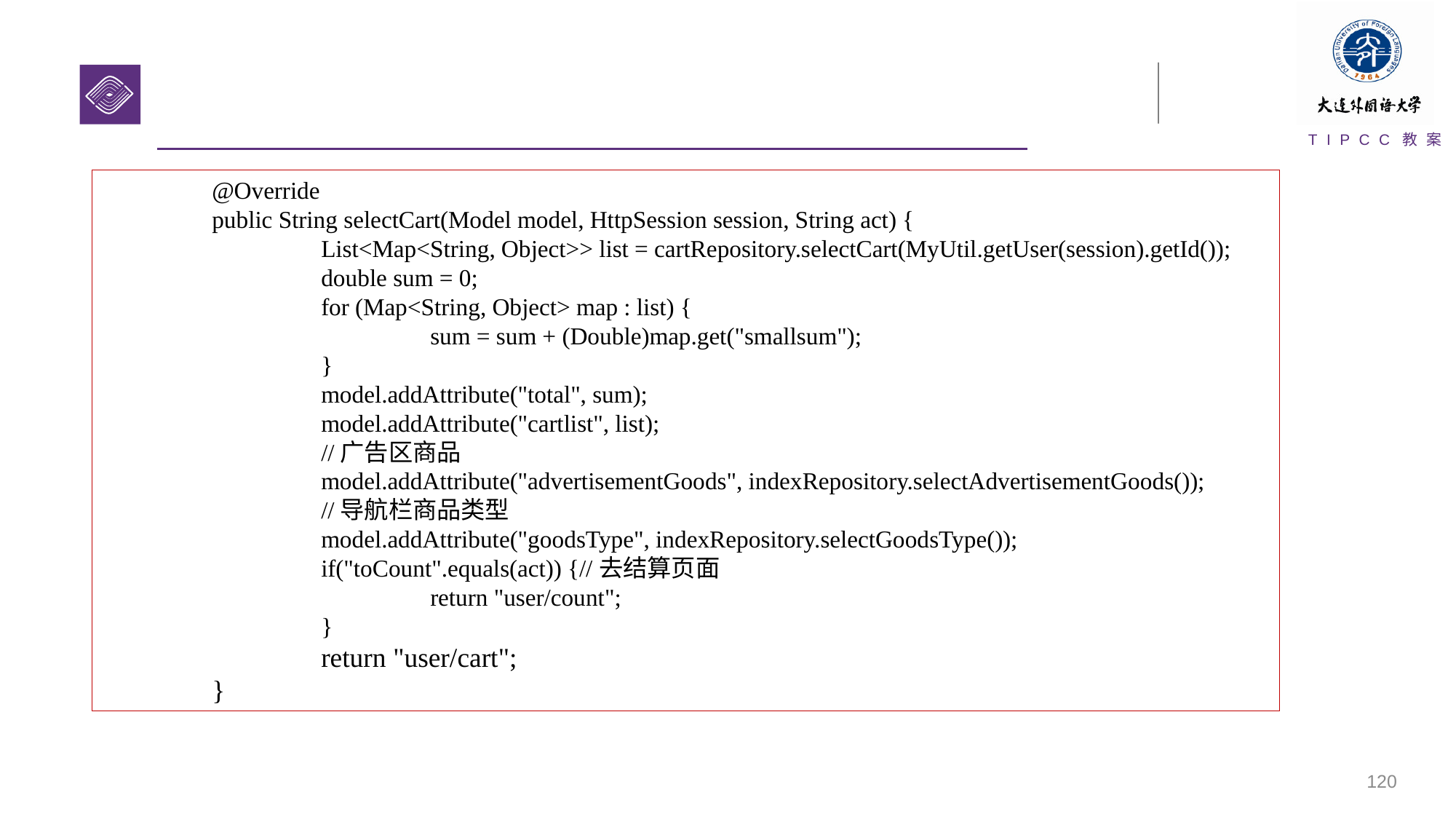

@Override
	public String selectCart(Model model, HttpSession session, String act) {
		List<Map<String, Object>> list = cartRepository.selectCart(MyUtil.getUser(session).getId());
		double sum = 0;
		for (Map<String, Object> map : list) {
			sum = sum + (Double)map.get("smallsum");
		}
		model.addAttribute("total", sum);
		model.addAttribute("cartlist", list);
		//广告区商品
		model.addAttribute("advertisementGoods", indexRepository.selectAdvertisementGoods());
		//导航栏商品类型
		model.addAttribute("goodsType", indexRepository.selectGoodsType());
		if("toCount".equals(act)) {//去结算页面
			return "user/count";
		}
		return "user/cart";
	}
120